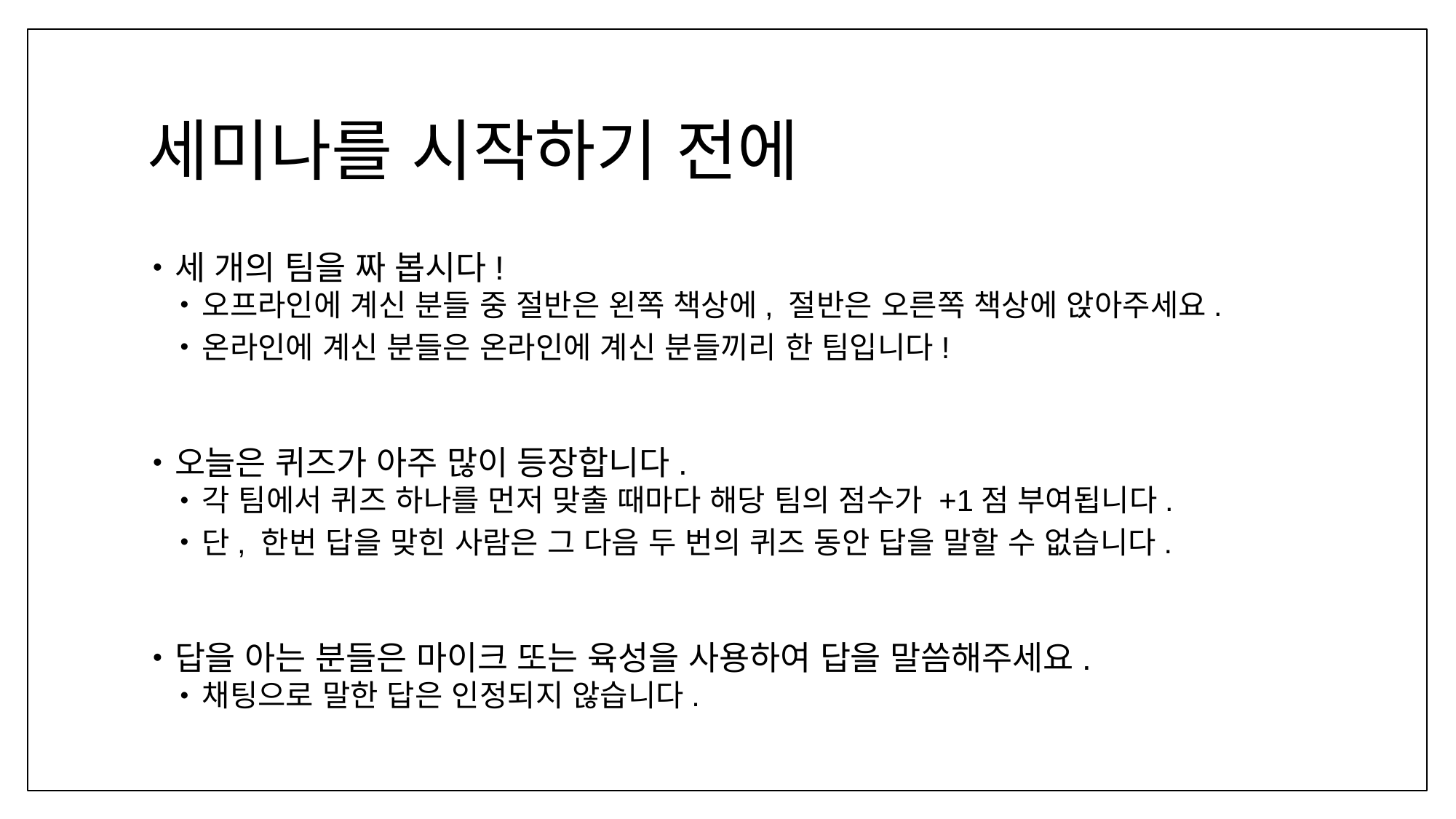

# 세미나를 시작하기 전에
세 개의 팀을 짜 봅시다!
오프라인에 계신 분들 중 절반은 왼쪽 책상에, 절반은 오른쪽 책상에 앉아주세요.
온라인에 계신 분들은 온라인에 계신 분들끼리 한 팀입니다!

오늘은 퀴즈가 아주 많이 등장합니다.
각 팀에서 퀴즈 하나를 먼저 맞출 때마다 해당 팀의 점수가 +1점 부여됩니다.
단, 한번 답을 맞힌 사람은 그 다음 두 번의 퀴즈 동안 답을 말할 수 없습니다.

답을 아는 분들은 마이크 또는 육성을 사용하여 답을 말씀해주세요.
채팅으로 말한 답은 인정되지 않습니다.